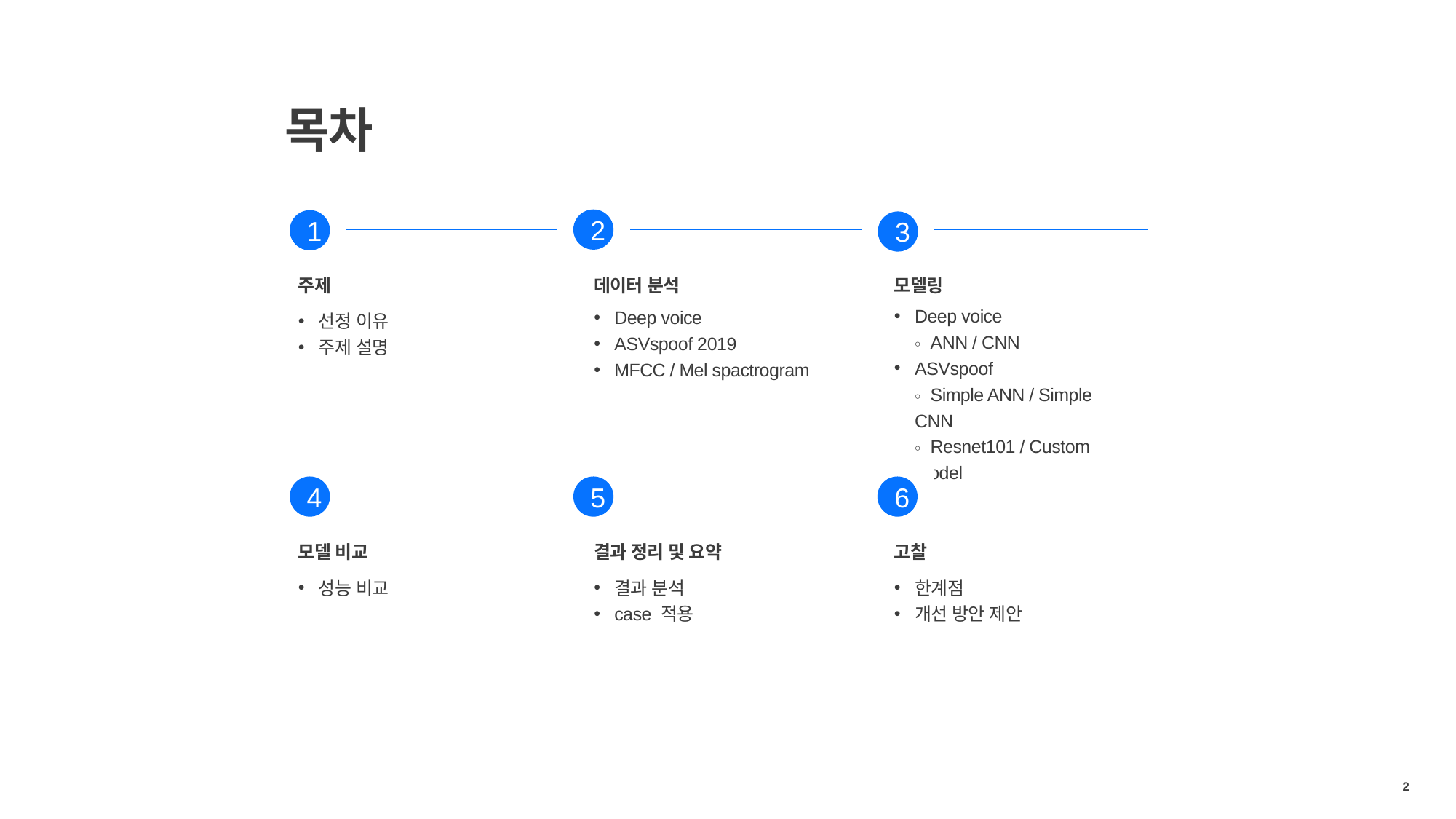

목차

2

1

3
주제
데이터 분석
모델링
Deep voice
￮ ANN / CNN
ASVspoof
￮ Simple ANN / Simple CNN
￮ Resnet101 / Custom Model
Deep voice
ASVspoof 2019
MFCC / Mel spactrogram
선정 이유
주제 설명

4

5

6
모델 비교
결과 정리 및 요약
고찰
성능 비교
결과 분석
case 적용
한계점
개선 방안 제안